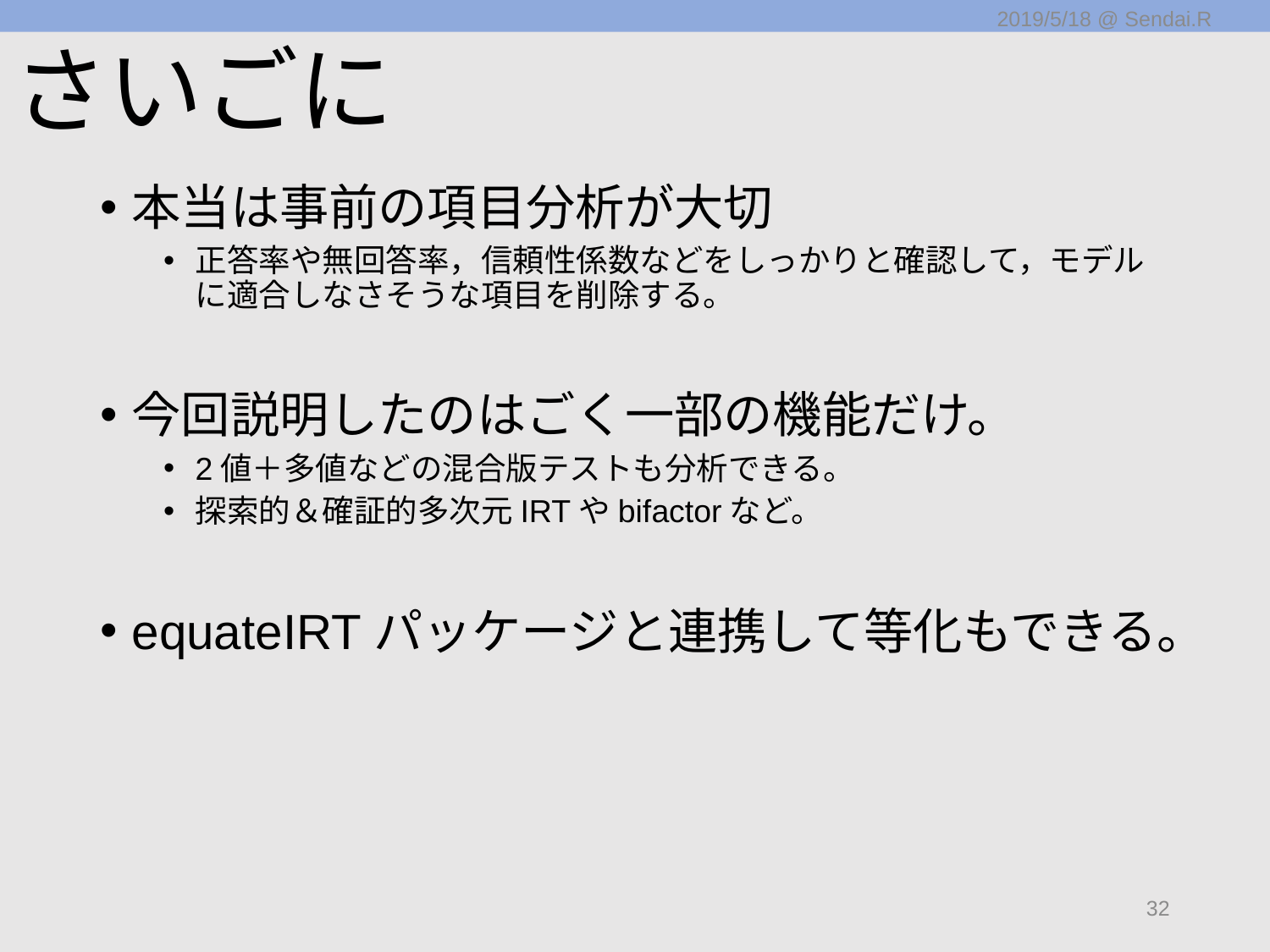

2019/5/18 @ Sendai.R
# さいごに
本当は事前の項目分析が大切
正答率や無回答率，信頼性係数などをしっかりと確認して，モデルに適合しなさそうな項目を削除する。

今回説明したのはごく一部の機能だけ。
2値＋多値などの混合版テストも分析できる。
探索的＆確証的多次元IRTやbifactorなど。

equateIRTパッケージと連携して等化もできる。
32